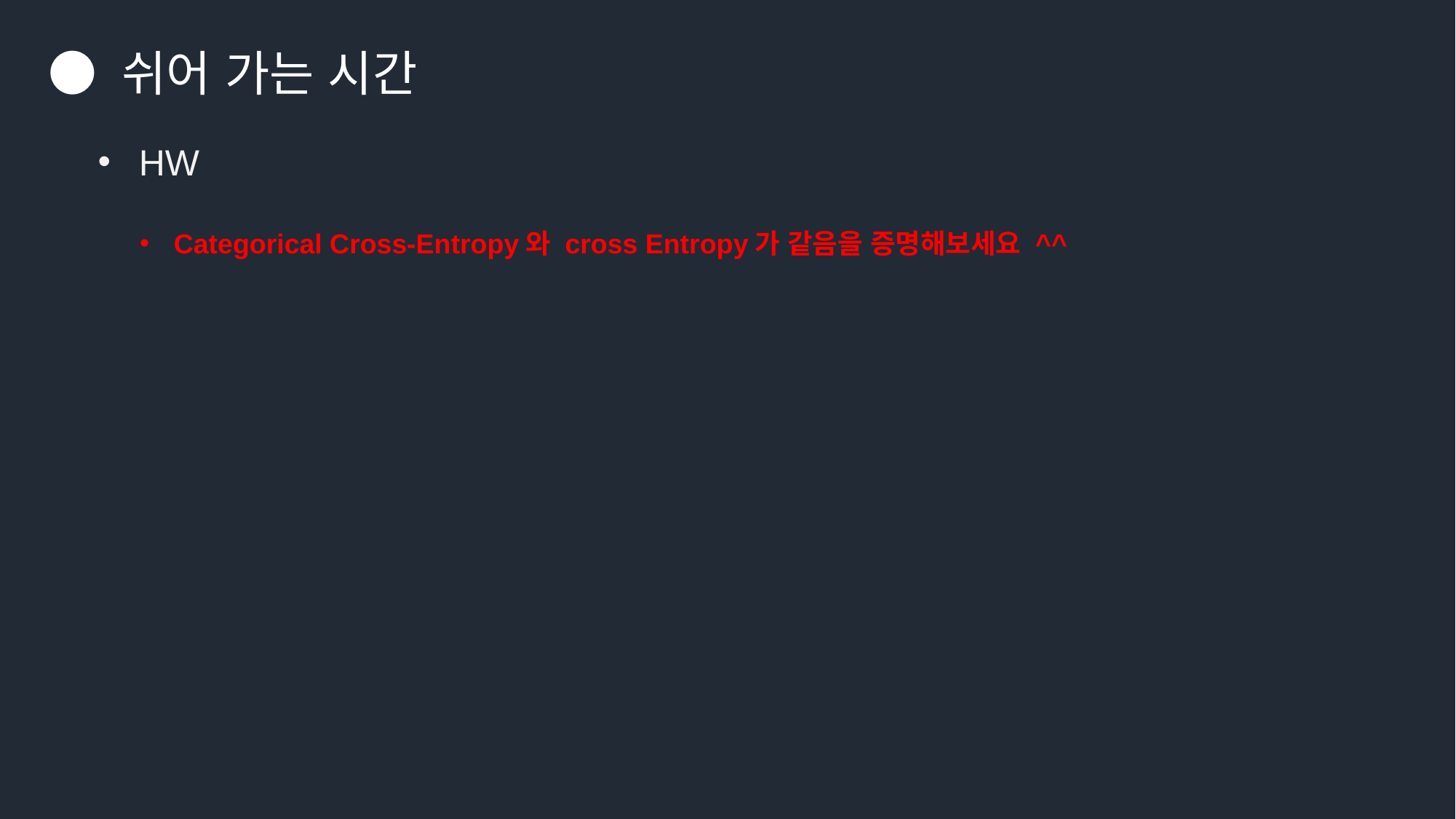

● 쉬어 가는 시간
HW
Categorical Cross-Entropy와 cross Entropy가 같음을 증명해보세요 ^^